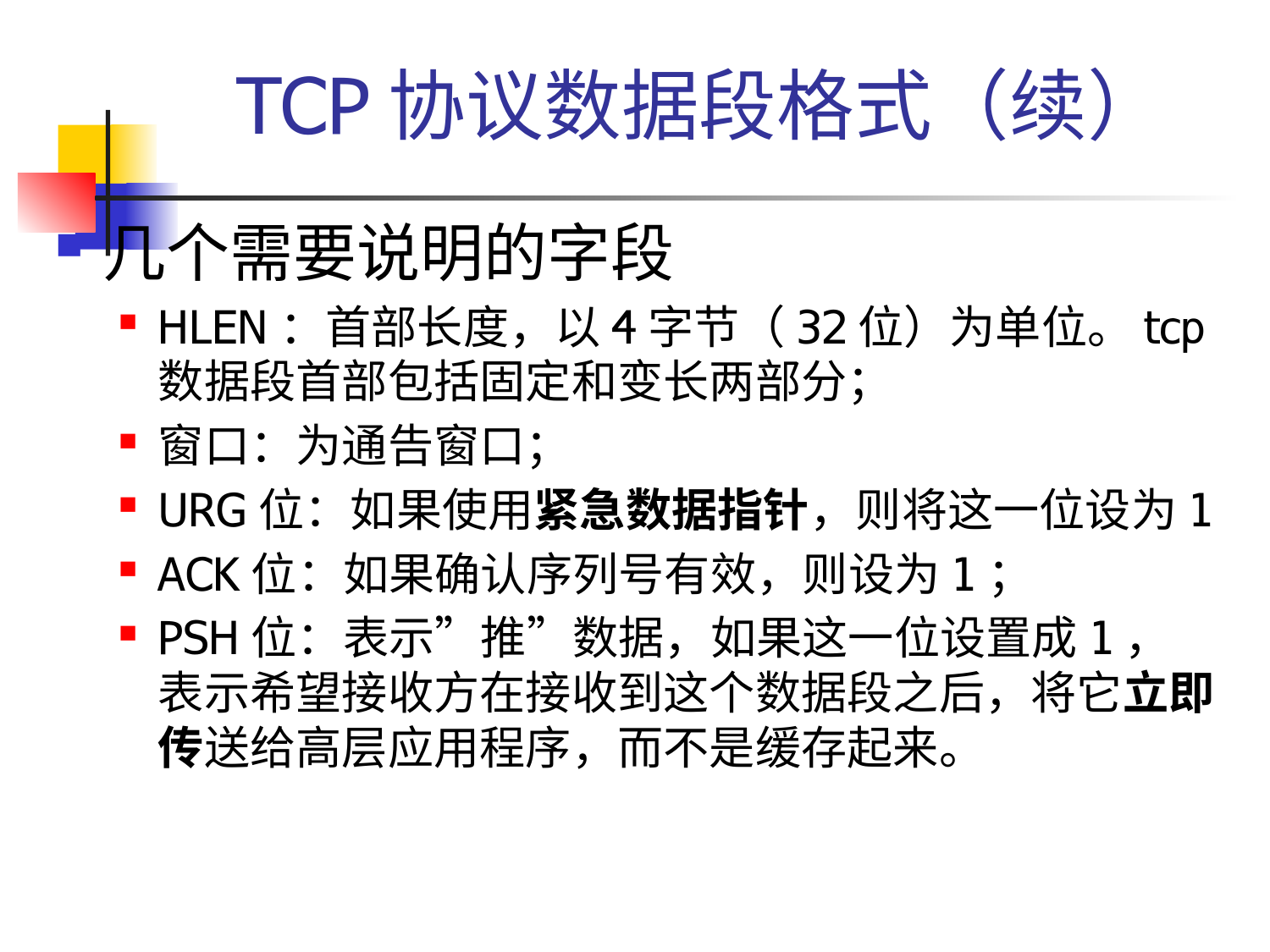

# TCP协议数据段格式（续）
几个需要说明的字段
HLEN：首部长度，以4字节（32位）为单位。tcp数据段首部包括固定和变长两部分；
窗口：为通告窗口；
URG位：如果使用紧急数据指针，则将这一位设为1
ACK位：如果确认序列号有效，则设为1；
PSH位：表示”推”数据，如果这一位设置成1，表示希望接收方在接收到这个数据段之后，将它立即传送给高层应用程序，而不是缓存起来。